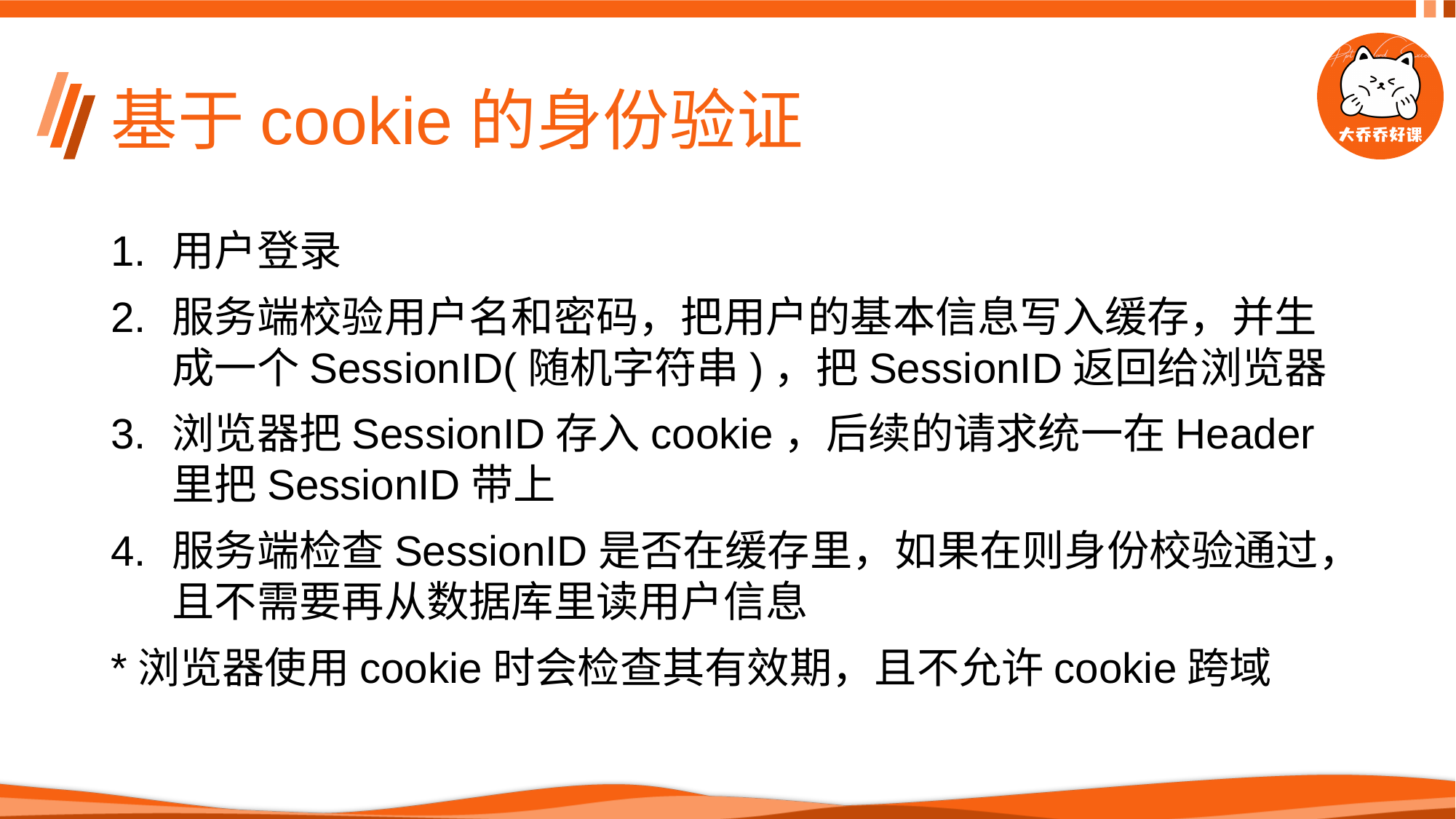

# 基于cookie的身份验证
用户登录
服务端校验用户名和密码，把用户的基本信息写入缓存，并生成一个SessionID(随机字符串)，把SessionID返回给浏览器
浏览器把SessionID存入cookie，后续的请求统一在Header里把SessionID带上
服务端检查SessionID是否在缓存里，如果在则身份校验通过，且不需要再从数据库里读用户信息
*浏览器使用cookie时会检查其有效期，且不允许cookie跨域